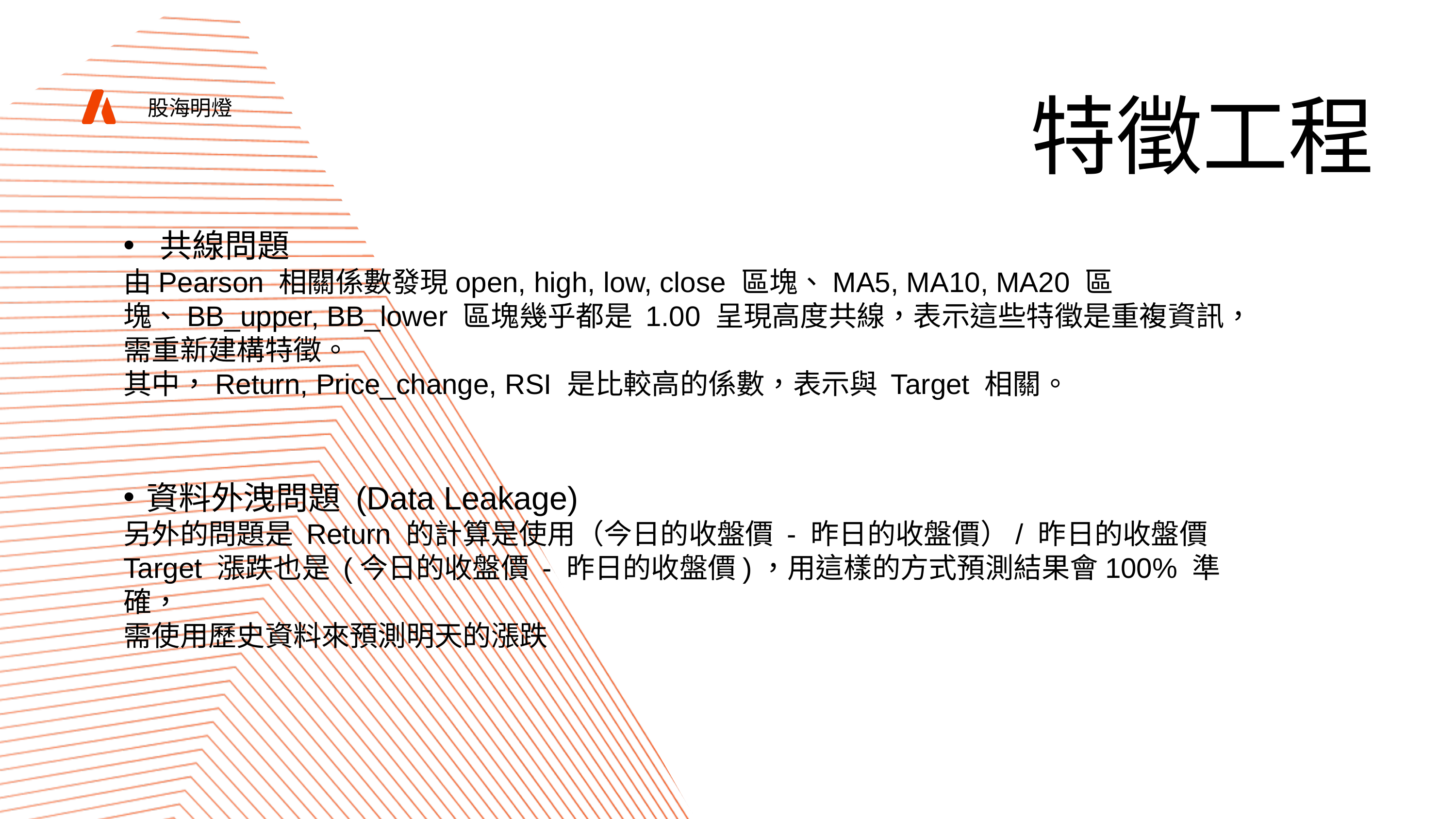

特徵工程

股海明燈
共線問題
由Pearson 相關係數發現open, high, low, close 區塊、MA5, MA10, MA20 區塊、BB_upper, BB_lower 區塊幾乎都是 1.00 呈現高度共線，表示這些特徵是重複資訊，需重新建構特徵。
其中，Return, Price_change, RSI 是比較高的係數，表示與 Target 相關。

資料外洩問題 (Data Leakage)
另外的問題是 Return 的計算是使用（今日的收盤價 - 昨日的收盤價）/ 昨日的收盤價
Target 漲跌也是 (今日的收盤價 - 昨日的收盤價)，用這樣的方式預測結果會100% 準確，
需使用歷史資料來預測明天的漲跌